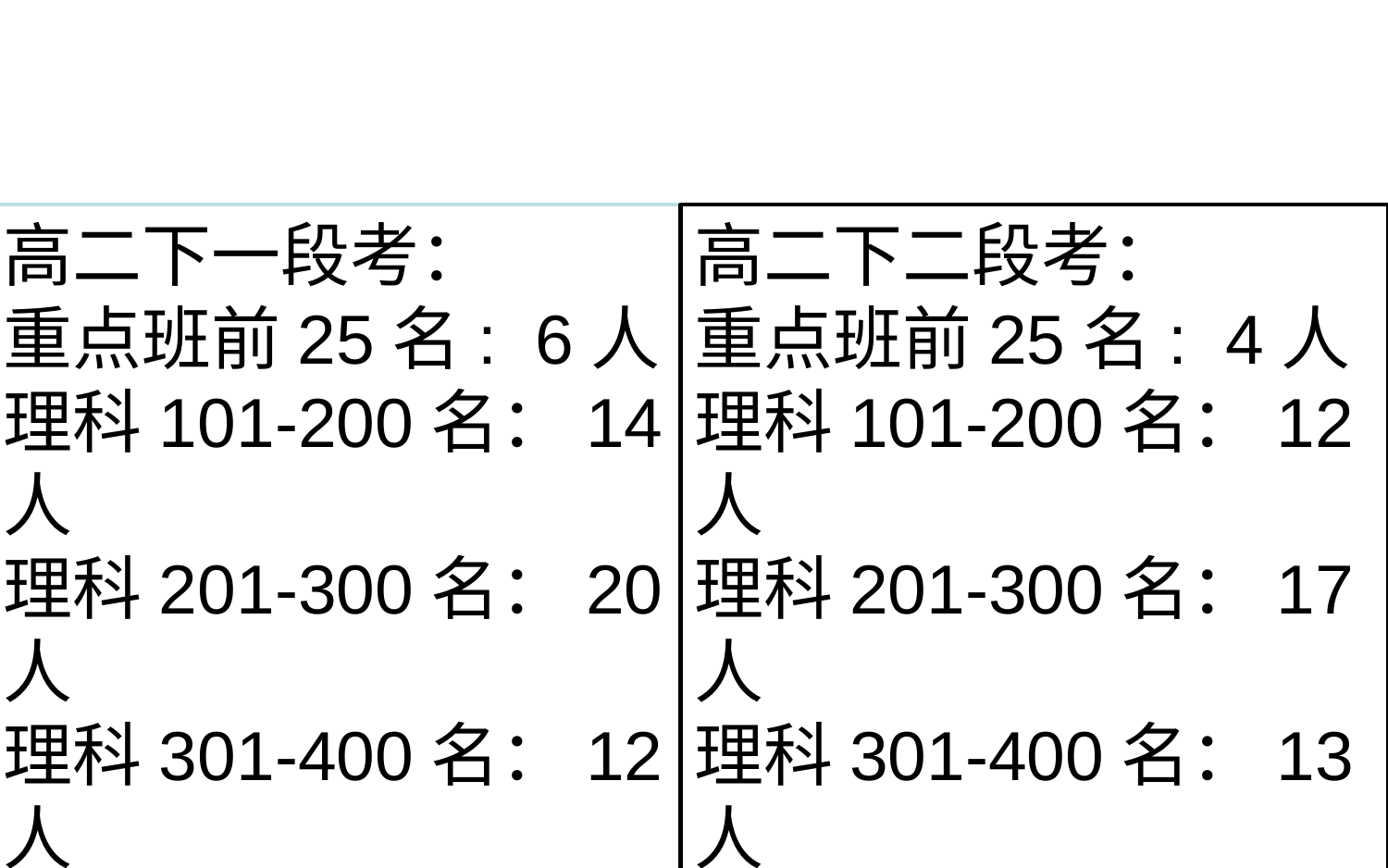

高二下一段考：
重点班前25名:  6人
理科101-200名：14人
理科201-300名：20人
理科301-400名：12人

高二下二段考：
重点班前25名:  4人
理科101-200名：12人
理科201-300名：17人
理科301-400名：13人